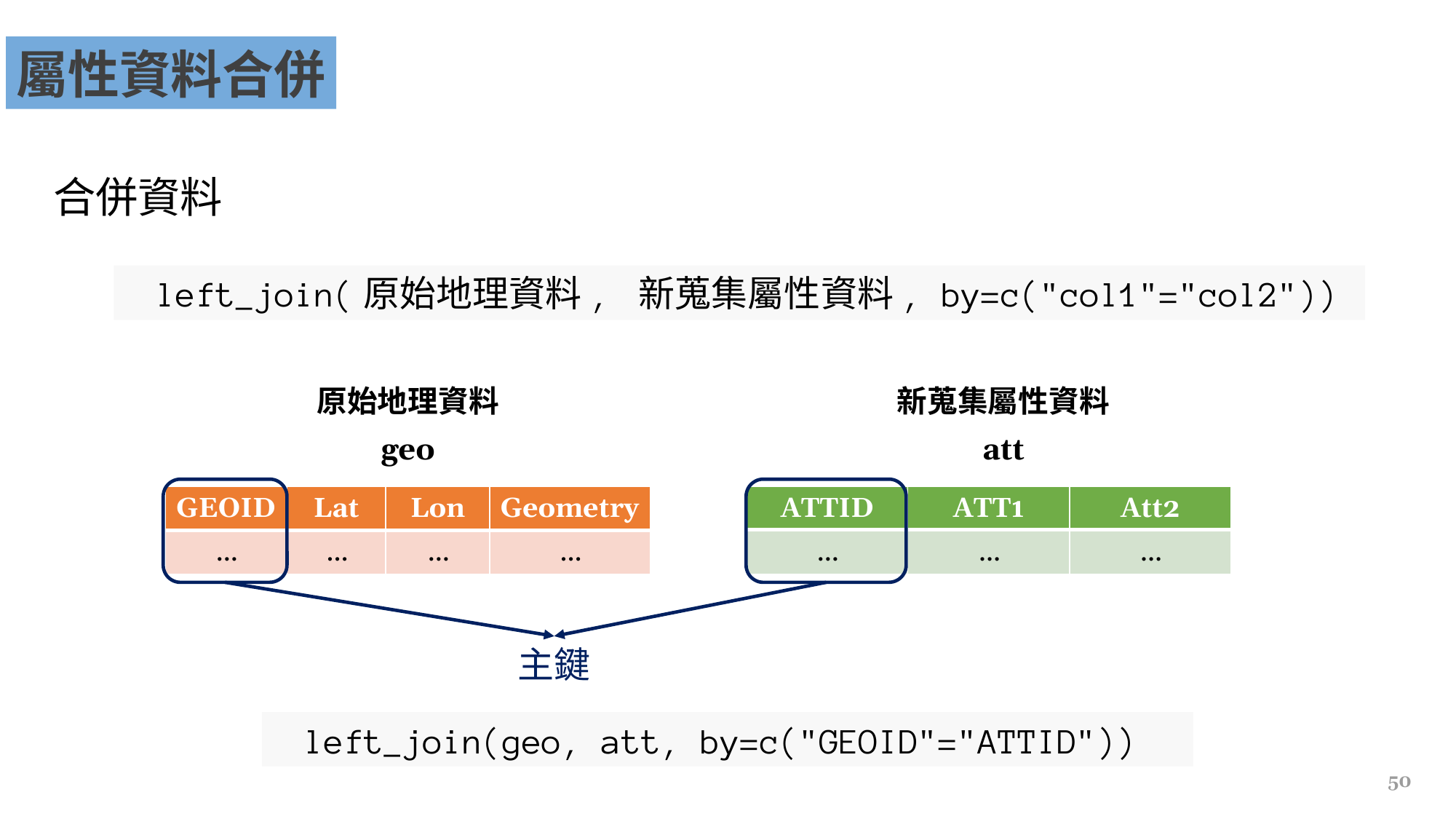

屬性資料合併
合併資料
left_join(原始地理資料, 新蒐集屬性資料, by=c("col1"="col2"))
原始地理資料
新蒐集屬性資料
geo
att

| GEOID | Lat | Lon | Geometry |
| --- | --- | --- | --- |
| … | … | … | … |
| ATTID | ATT1 | Att2 |
| --- | --- | --- |
| … | … | … |
主鍵
left_join(geo, att, by=c("GEOID"="ATTID"))
50